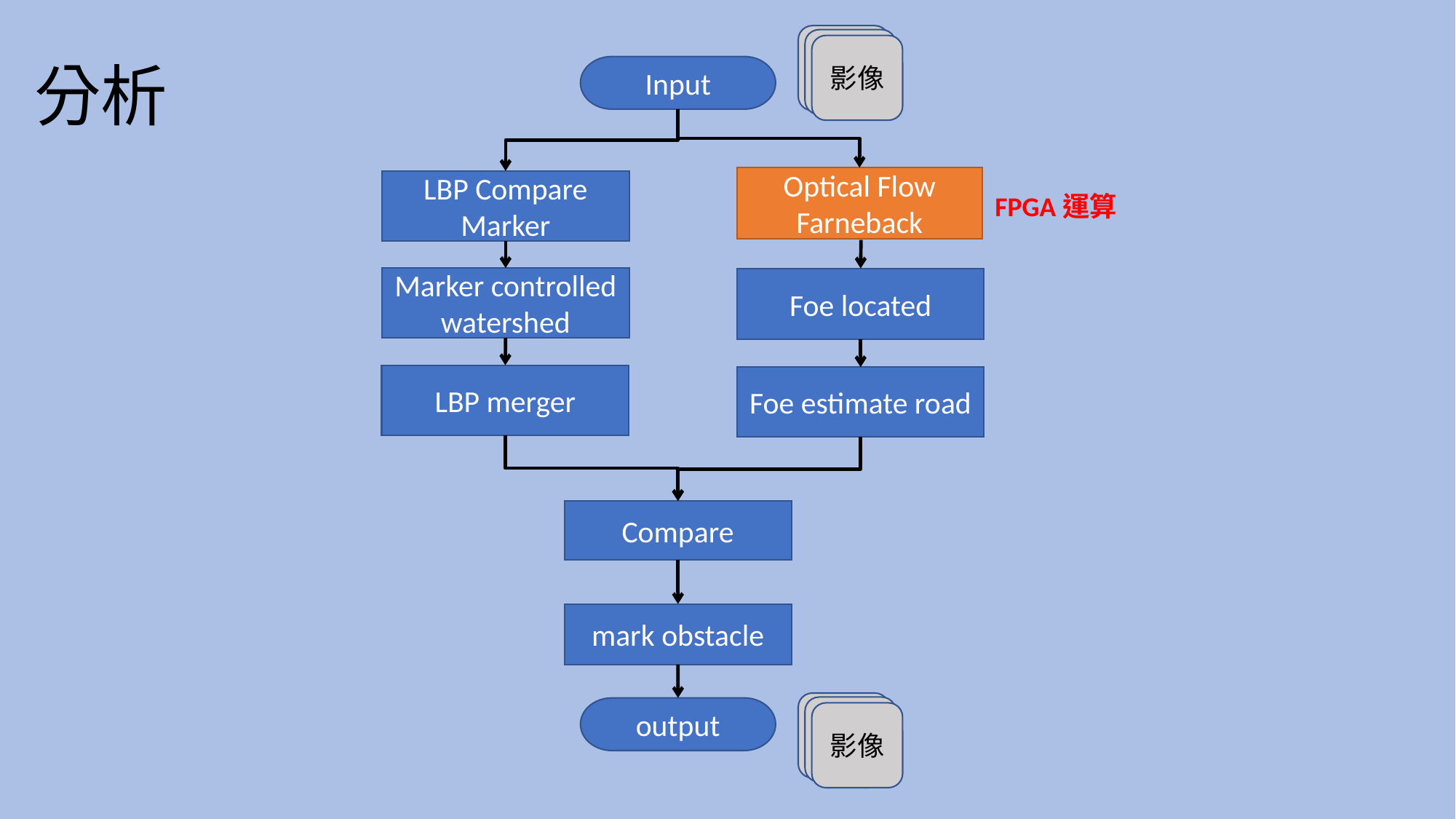

# 分析

影像
Input
Optical Flow Farneback
LBP Compare Marker
FPGA運算
Marker controlled
watershed
Foe located
LBP merger
Foe estimate road
Compare
mark obstacle

影像
output